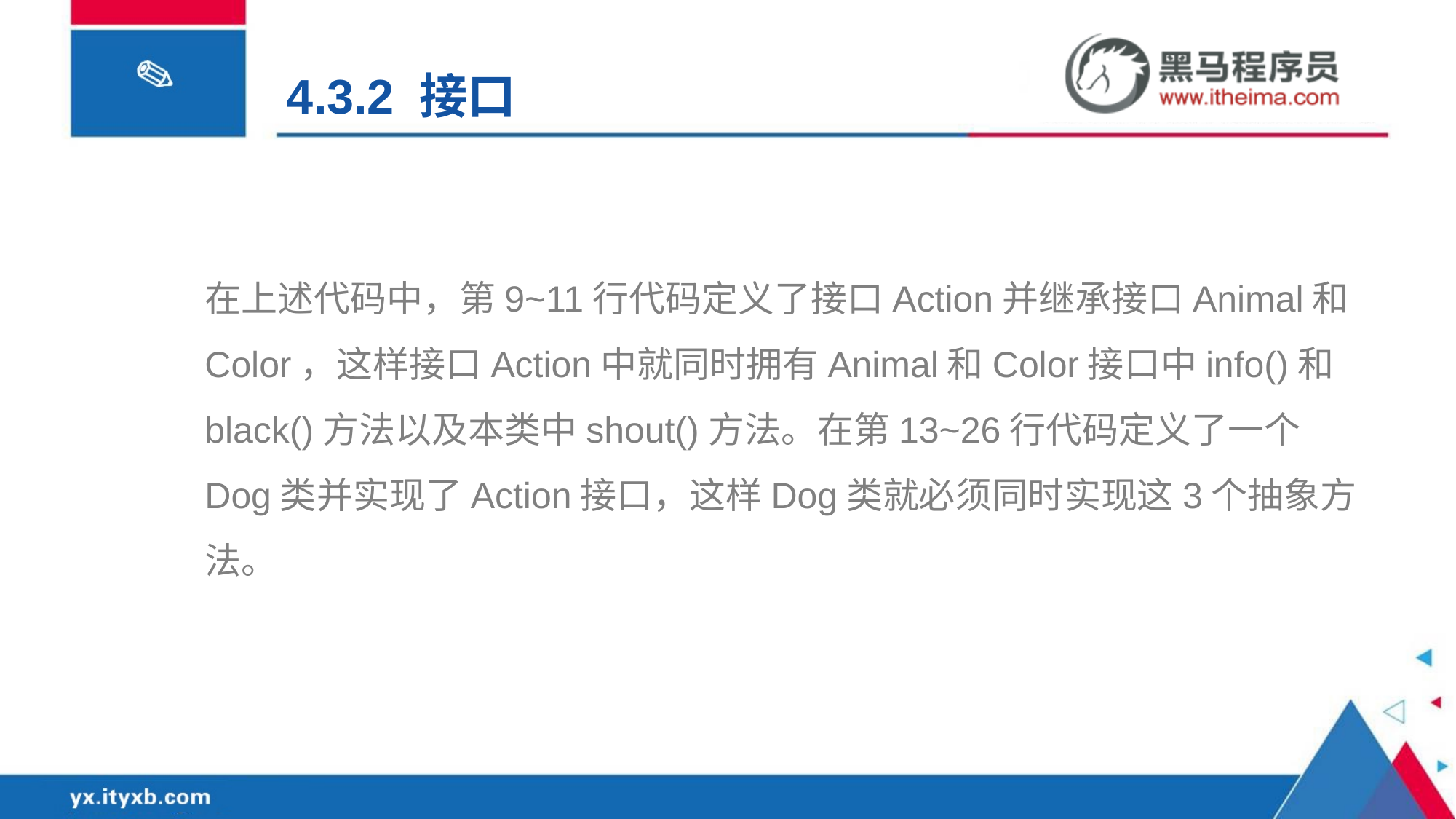

4.3.2 接口
在上述代码中，第9~11行代码定义了接口Action并继承接口Animal和Color，这样接口Action中就同时拥有Animal和Color接口中info()和black()方法以及本类中shout()方法。在第13~26行代码定义了一个Dog类并实现了Action接口，这样Dog类就必须同时实现这3个抽象方法。